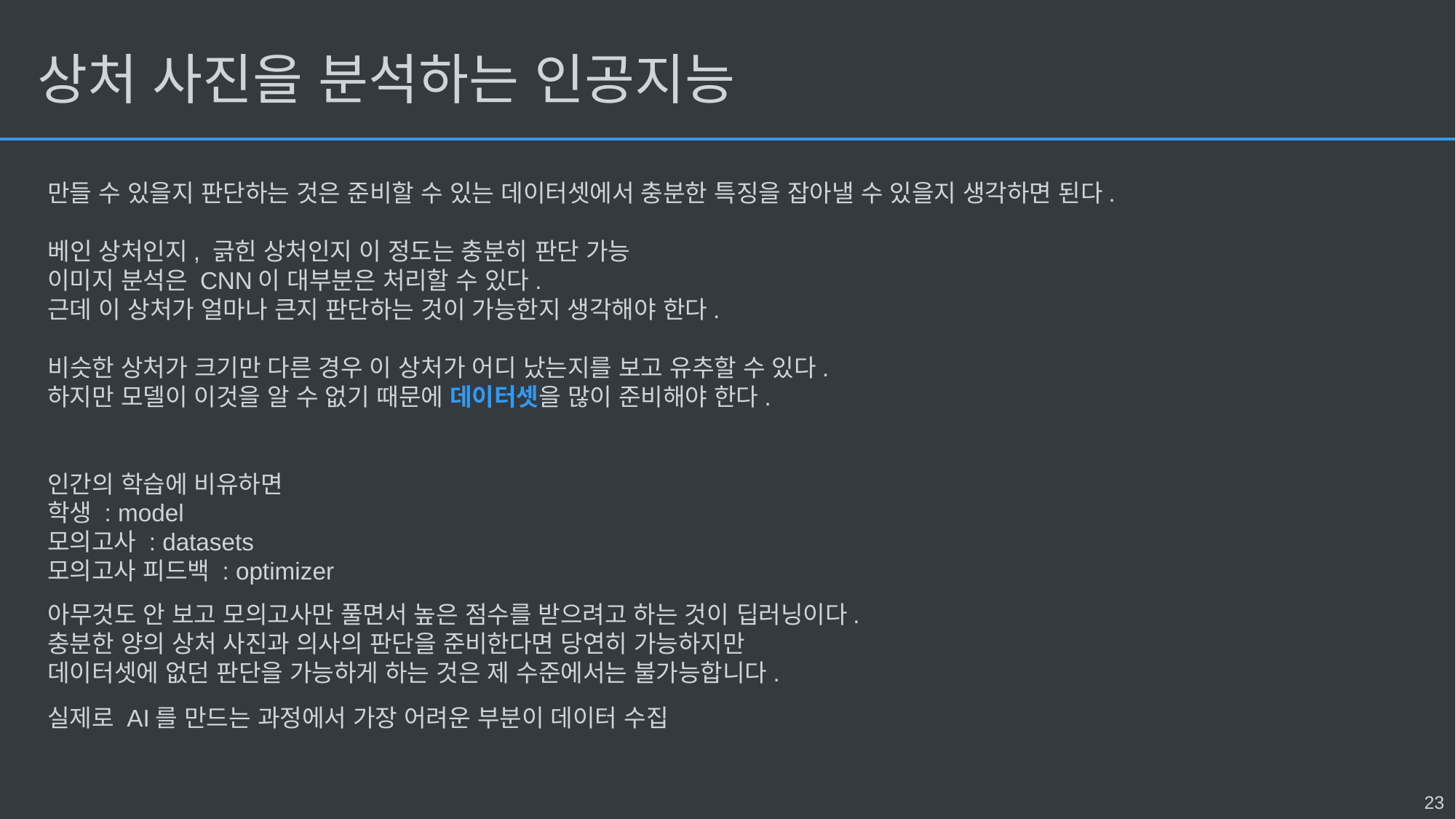

# 상처 사진을 분석하는 인공지능
만들 수 있을지 판단하는 것은 준비할 수 있는 데이터셋에서 충분한 특징을 잡아낼 수 있을지 생각하면 된다.

베인 상처인지, 긁힌 상처인지 이 정도는 충분히 판단 가능
이미지 분석은 CNN이 대부분은 처리할 수 있다.
근데 이 상처가 얼마나 큰지 판단하는 것이 가능한지 생각해야 한다.

비슷한 상처가 크기만 다른 경우 이 상처가 어디 났는지를 보고 유추할 수 있다.
하지만 모델이 이것을 알 수 없기 때문에 데이터셋을 많이 준비해야 한다.

인간의 학습에 비유하면
학생 : model
모의고사 : datasets
모의고사 피드백 : optimizer

아무것도 안 보고 모의고사만 풀면서 높은 점수를 받으려고 하는 것이 딥러닝이다.
충분한 양의 상처 사진과 의사의 판단을 준비한다면 당연히 가능하지만
데이터셋에 없던 판단을 가능하게 하는 것은 제 수준에서는 불가능합니다.

실제로 AI를 만드는 과정에서 가장 어려운 부분이 데이터 수집

23